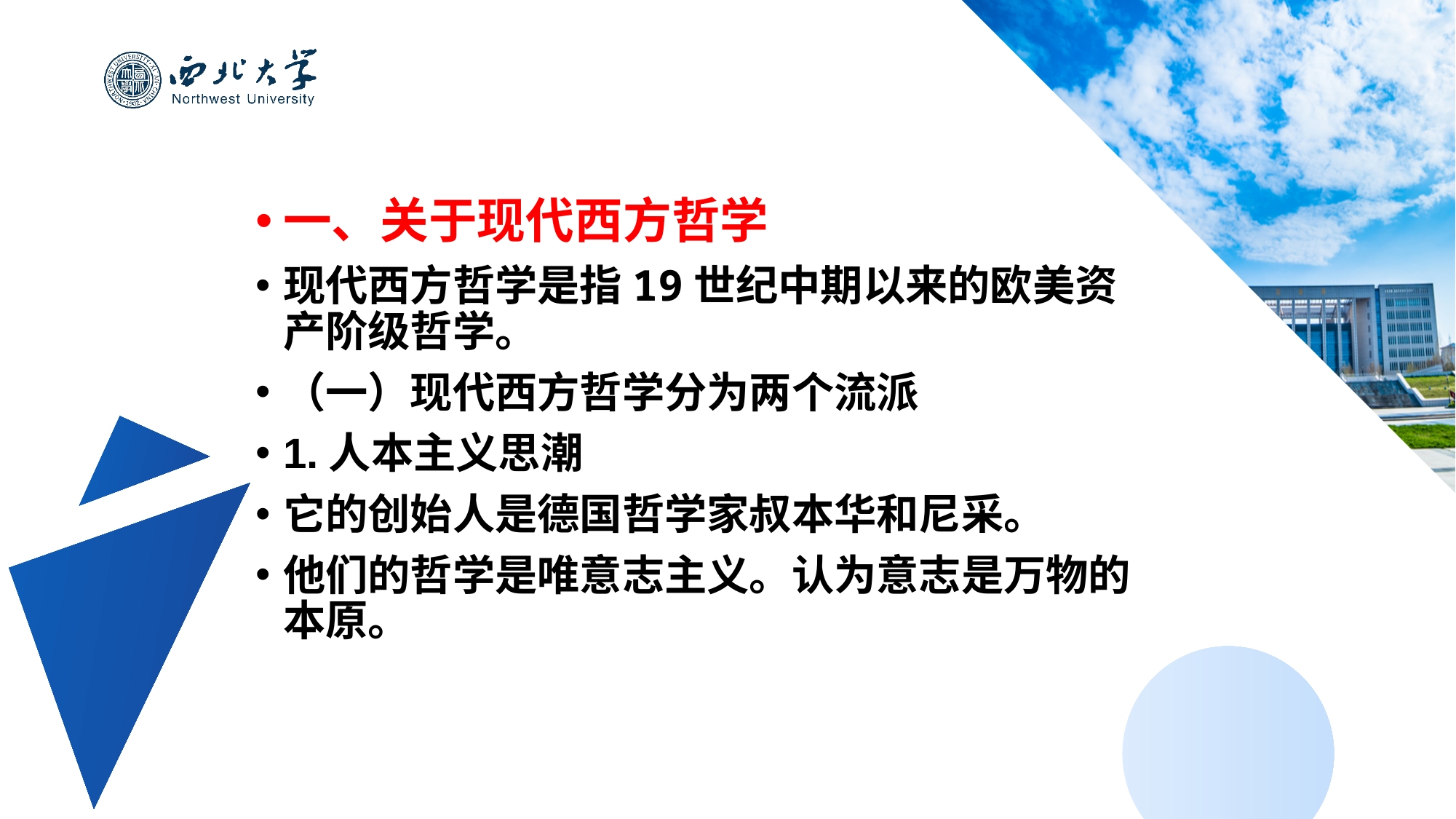

一、关于现代西方哲学
现代西方哲学是指19世纪中期以来的欧美资产阶级哲学。
（一）现代西方哲学分为两个流派
1.人本主义思潮
它的创始人是德国哲学家叔本华和尼采。
他们的哲学是唯意志主义。认为意志是万物的本原。